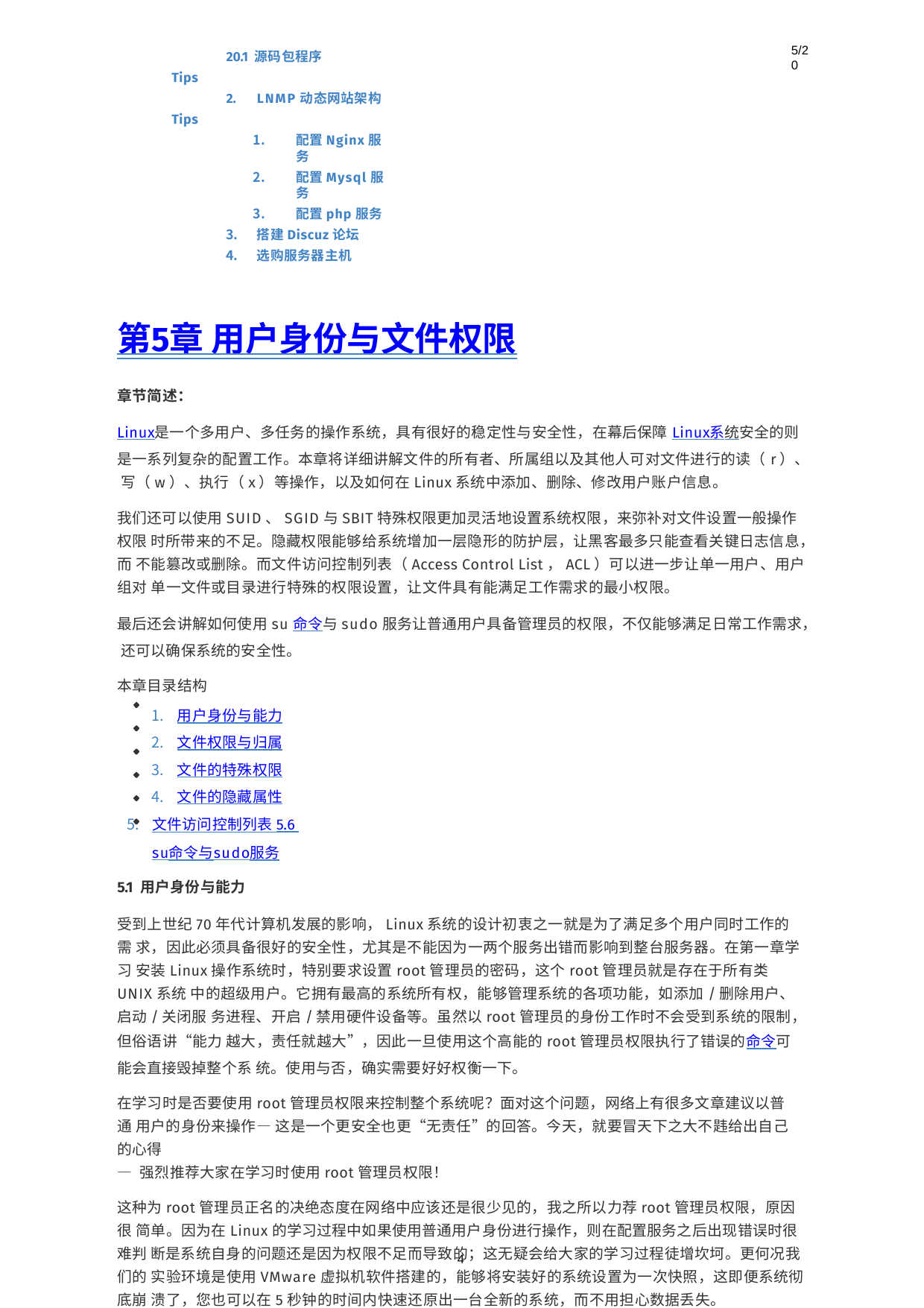

5/20
20.1 源码包程序
Tips
LNMP动态网站架构
Tips
配置Nginx服务
配置Mysql服务
配置php服务
搭建Discuz论坛
选购服务器主机
第5章 用户身份与文件权限
章节简述：
Linux是一个多用户、多任务的操作系统，具有很好的稳定性与安全性，在幕后保障Linux系统安全的则 是一系列复杂的配置工作。本章将详细讲解文件的所有者、所属组以及其他人可对文件进行的读（r）、 写（w）、执行（x）等操作，以及如何在Linux系统中添加、删除、修改用户账户信息。
我们还可以使用SUID、SGID与SBIT特殊权限更加灵活地设置系统权限，来弥补对文件设置一般操作权限 时所带来的不足。隐藏权限能够给系统增加一层隐形的防护层，让黑客最多只能查看关键日志信息，而 不能篡改或删除。而文件访问控制列表（Access Control List，ACL）可以进一步让单一用户、用户组对 单一文件或目录进行特殊的权限设置，让文件具有能满足工作需求的最小权限。
最后还会讲解如何使用su命令与sudo服务让普通用户具备管理员的权限，不仅能够满足日常工作需求， 还可以确保系统的安全性。
本章目录结构

用户身份与能力
文件权限与归属
文件的特殊权限
文件的隐藏属性
文件访问控制列表 5.6 su命令与sudo服务

5.1 用户身份与能力
受到上世纪70年代计算机发展的影响，Linux系统的设计初衷之一就是为了满足多个用户同时工作的需 求，因此必须具备很好的安全性，尤其是不能因为一两个服务出错而影响到整台服务器。在第一章学习 安装Linux操作系统时，特别要求设置root管理员的密码，这个root管理员就是存在于所有类UNIX系统 中的超级用户。它拥有最高的系统所有权，能够管理系统的各项功能，如添加/删除用户、启动/关闭服 务进程、开启/禁用硬件设备等。虽然以root管理员的身份工作时不会受到系统的限制，但俗语讲“能力 越大，责任就越大”，因此一旦使用这个高能的root管理员权限执行了错误的命令可能会直接毁掉整个系 统。使用与否，确实需要好好权衡一下。
在学习时是否要使用root管理员权限来控制整个系统呢？面对这个问题，网络上有很多文章建议以普通 用户的身份来操作—这是一个更安全也更“无责任”的回答。今天，就要冒天下之大不韪给出自己的心得
—强烈推荐大家在学习时使用root管理员权限！
这种为root管理员正名的决绝态度在网络中应该还是很少见的，我之所以力荐root管理员权限，原因很 简单。因为在Linux的学习过程中如果使用普通用户身份进行操作，则在配置服务之后出现错误时很难判 断是系统自身的问题还是因为权限不足而导致的；这无疑会给大家的学习过程徒增坎坷。更何况我们的 实验环境是使用VMware虚拟机软件搭建的，能够将安装好的系统设置为一次快照，这即便系统彻底崩 溃了，您也可以在5秒钟的时间内快速还原出一台全新的系统，而不用担心数据丢失。

4